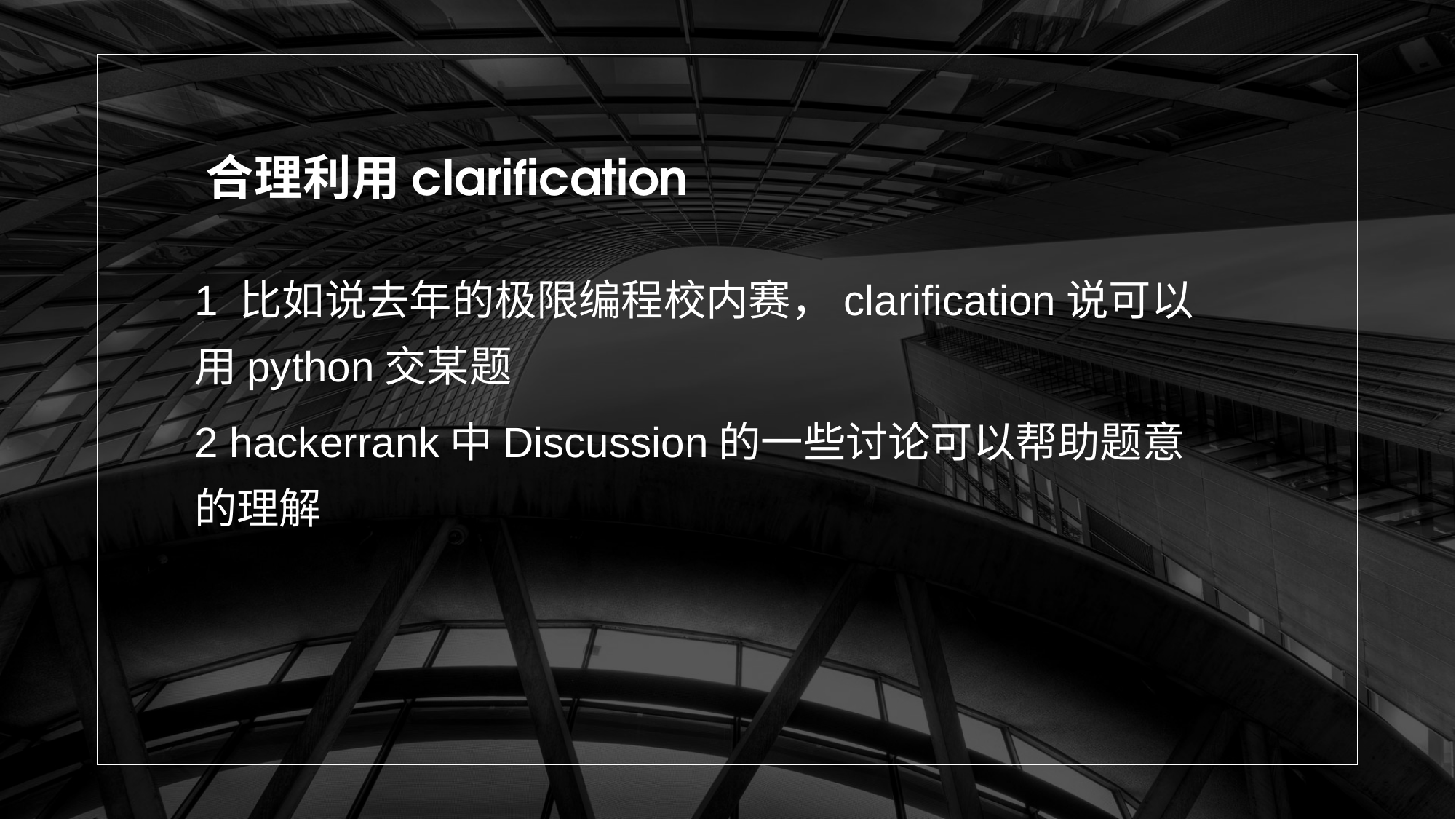

合理利用clarification
1 比如说去年的极限编程校内赛，clarification说可以用python交某题
2 hackerrank中Discussion的一些讨论可以帮助题意的理解